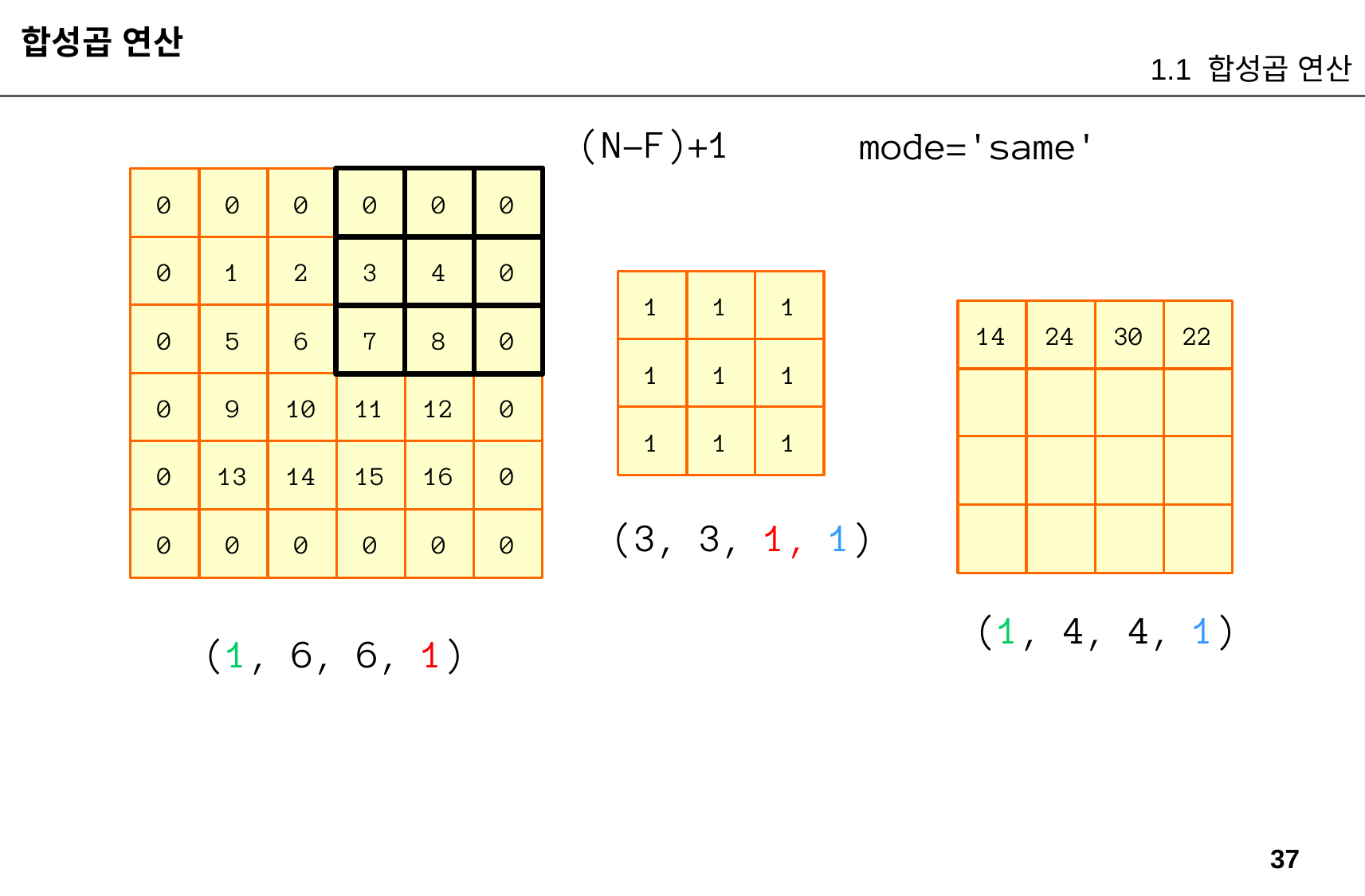

합성곱 연산
1.1 합성곱 연산
(N-F)+1
mode='same'

0
0
0
0
0
0
0
1
2
3
4
0
1
1
1
30
22
14
24
0
5
6
7
8
0
1
1
1

0
9
10
11
12
0
1
1
1

0
13
14
15
16
0

(3, 3, 1, 1)
0
0
0
0
0
0
(1, 4, 4, 1)
(1, 6, 6, 1)